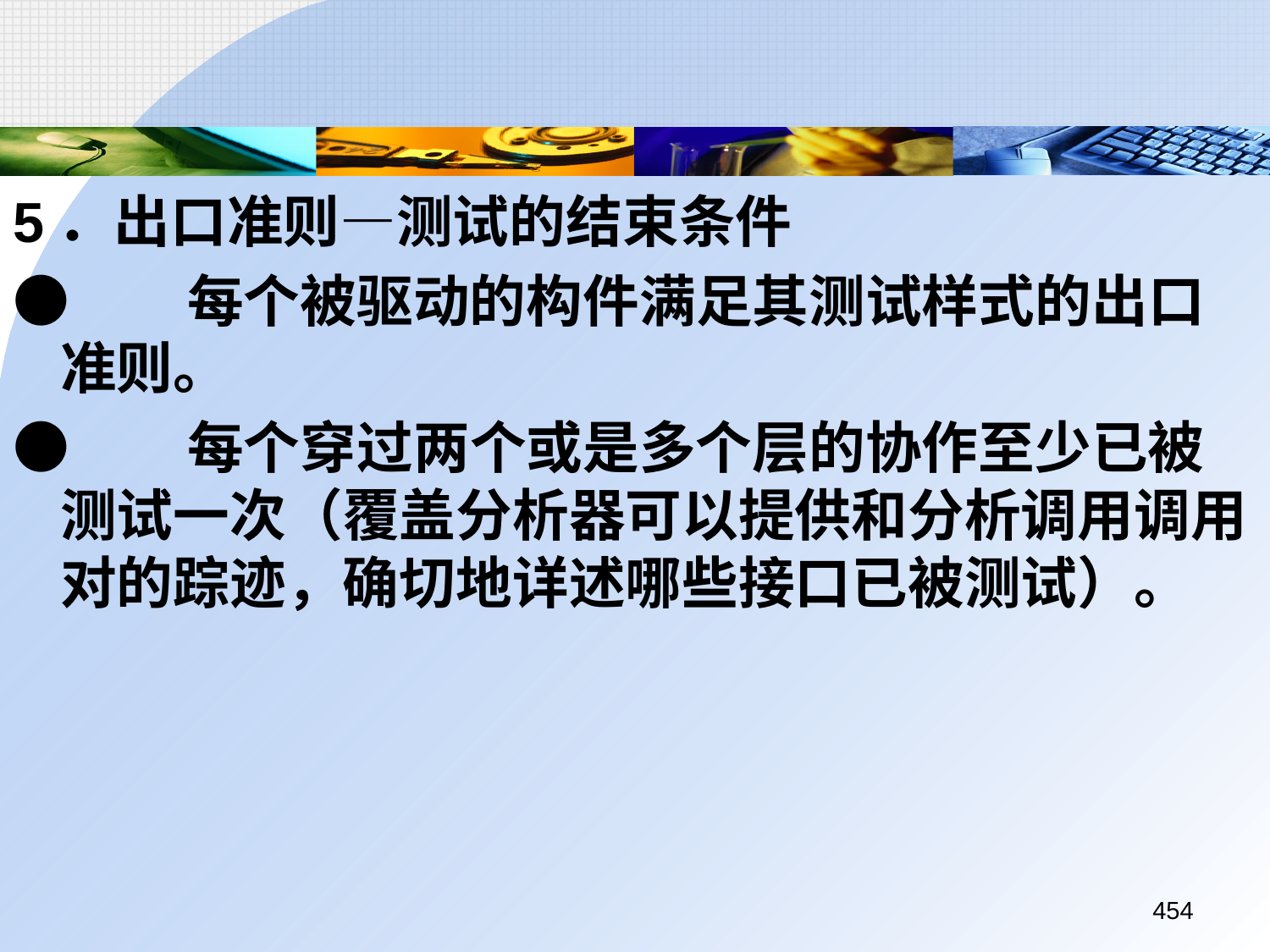

5．出口准则—测试的结束条件
●	每个被驱动的构件满足其测试样式的出口准则。
●	每个穿过两个或是多个层的协作至少已被测试一次（覆盖分析器可以提供和分析调用调用对的踪迹，确切地详述哪些接口已被测试）。

454